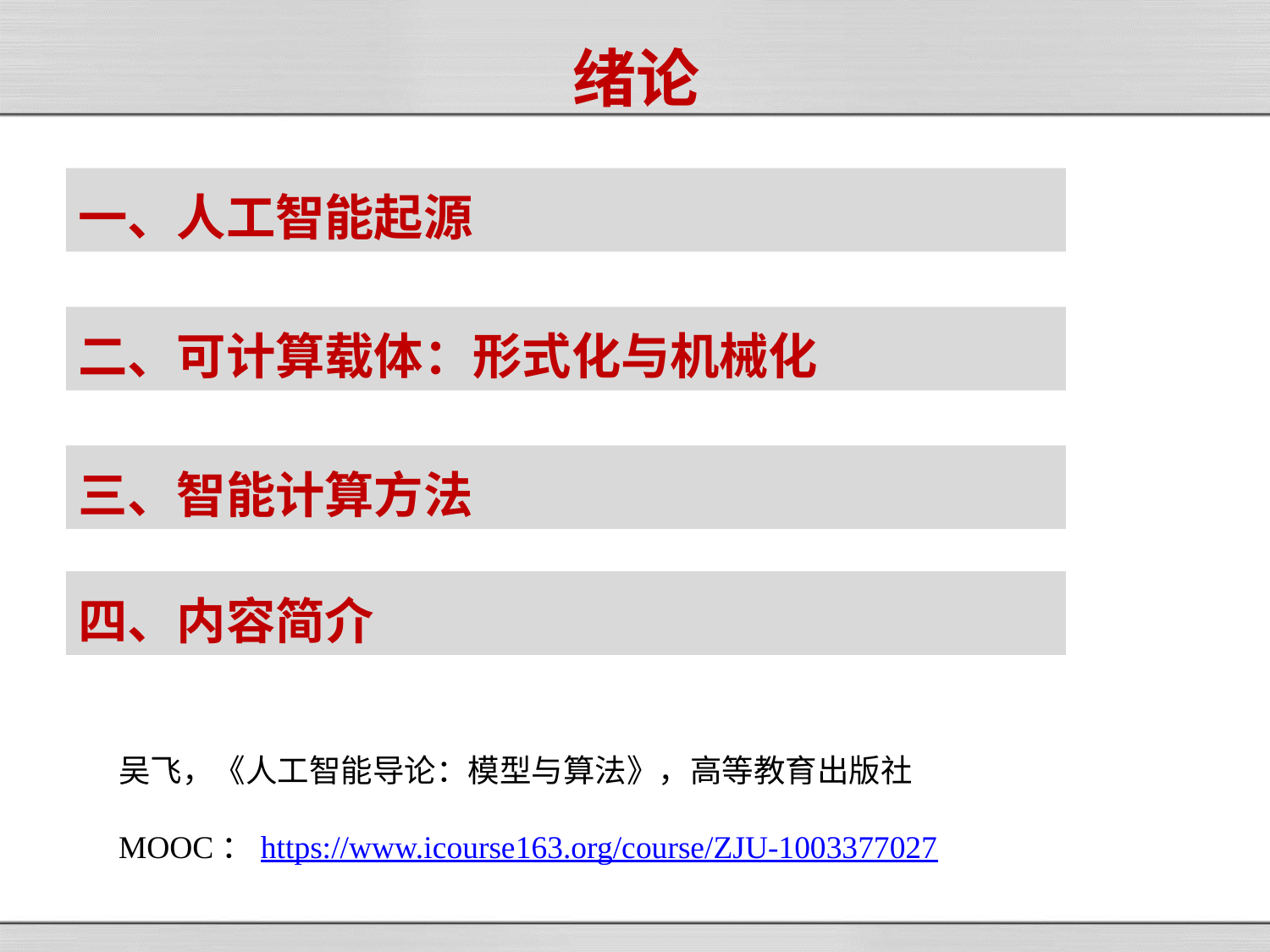

绪论
一、人工智能起源
二、可计算载体：形式化与机械化
三、智能计算方法
四、内容简介
吴飞，《人工智能导论：模型与算法》，高等教育出版社

MOOC：https://www.icourse163.org/course/ZJU-1003377027